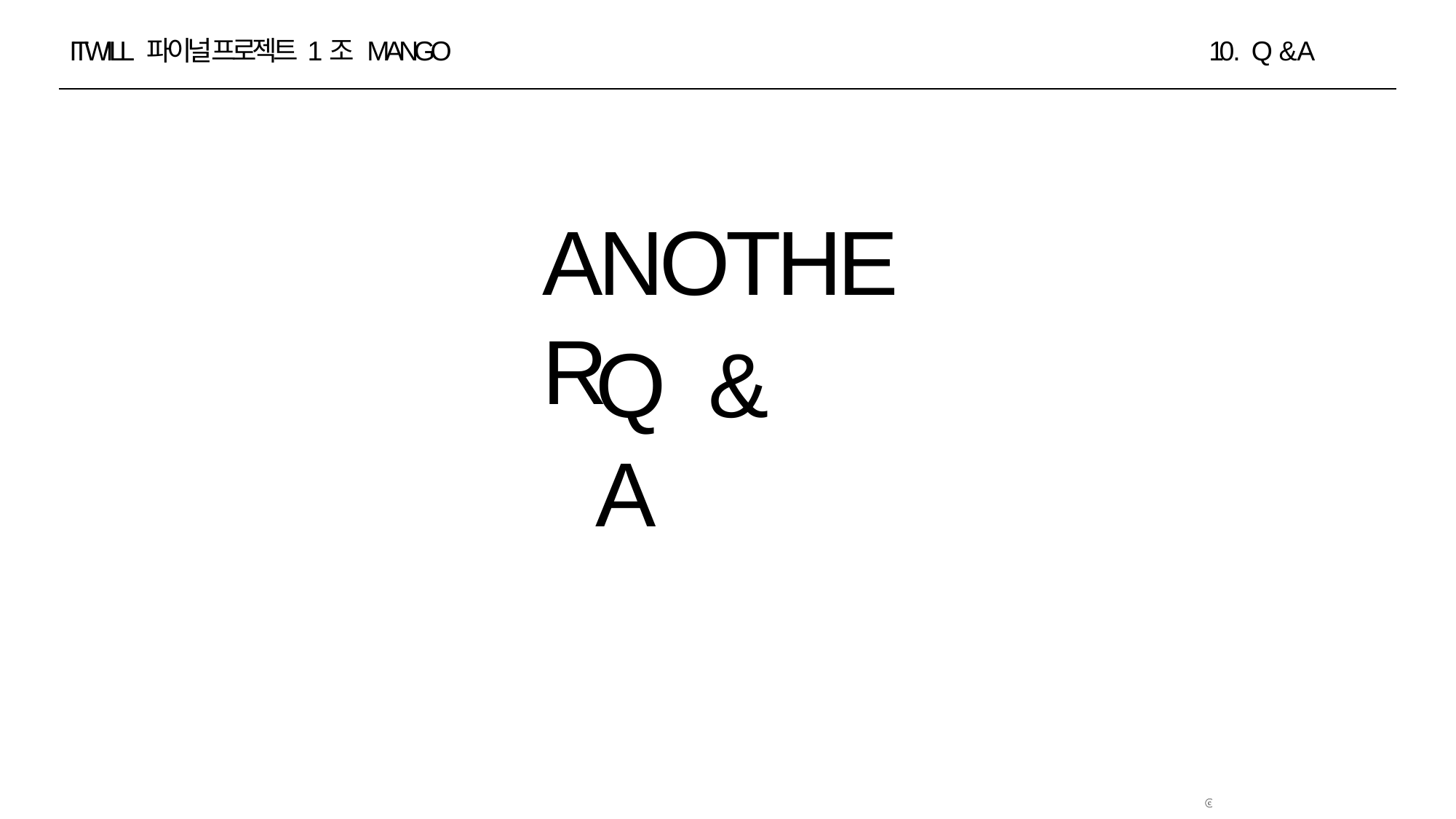

ITWILL  파이널 프로젝트 1조  MANGO
10 .     Q  &  A
ANOTHER
Q  &  A